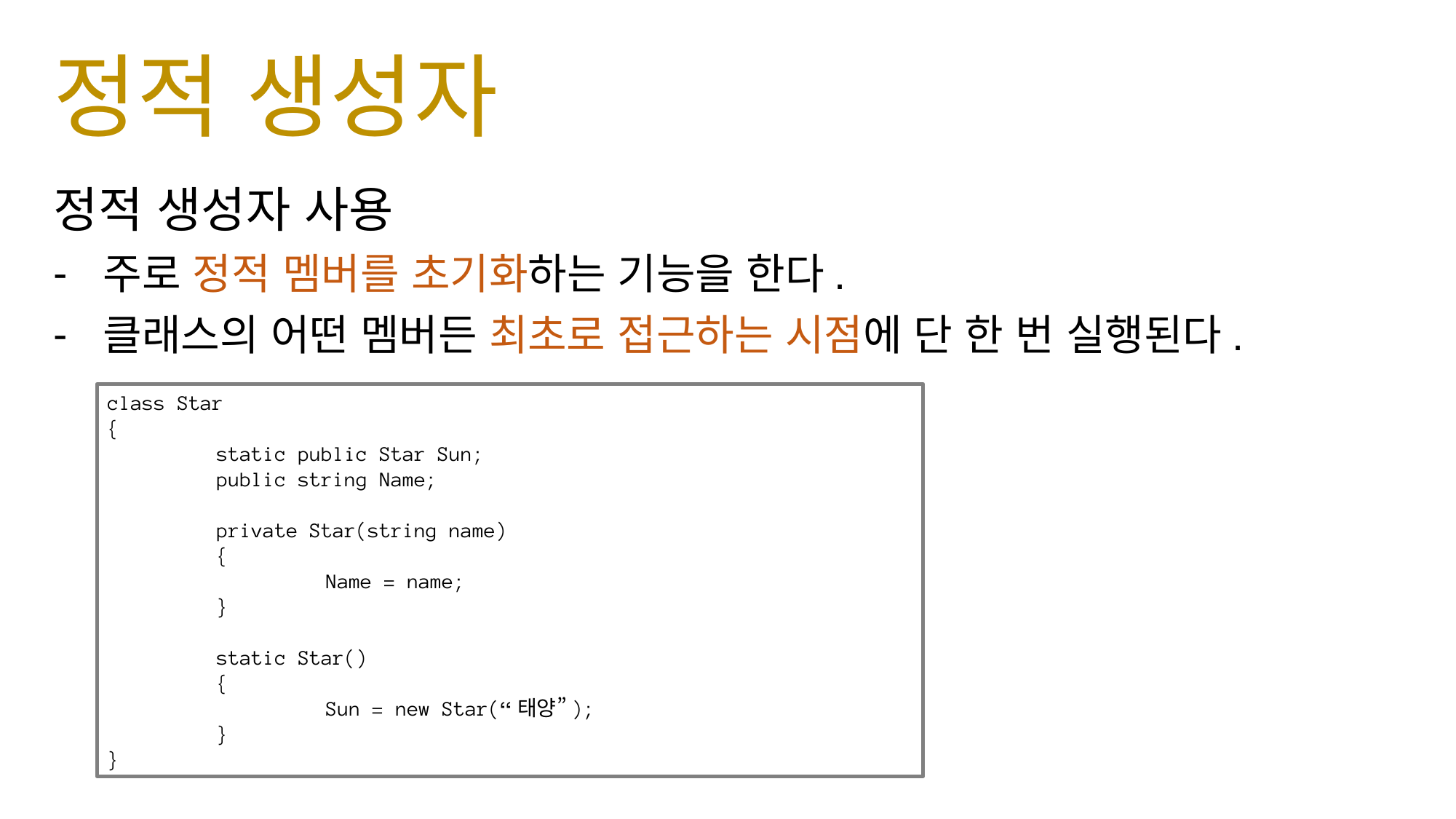

# 정적 생성자
정적 생성자 사용
 주로 정적 멤버를 초기화하는 기능을 한다.
 클래스의 어떤 멤버든 최초로 접근하는 시점에 단 한 번 실행된다.
class Star
{
	static public Star Sun;
	public string Name;

	private Star(string name)
	{
		Name = name;
	}

	static Star()
	{
		Sun = new Star(“태양”);
	}
}